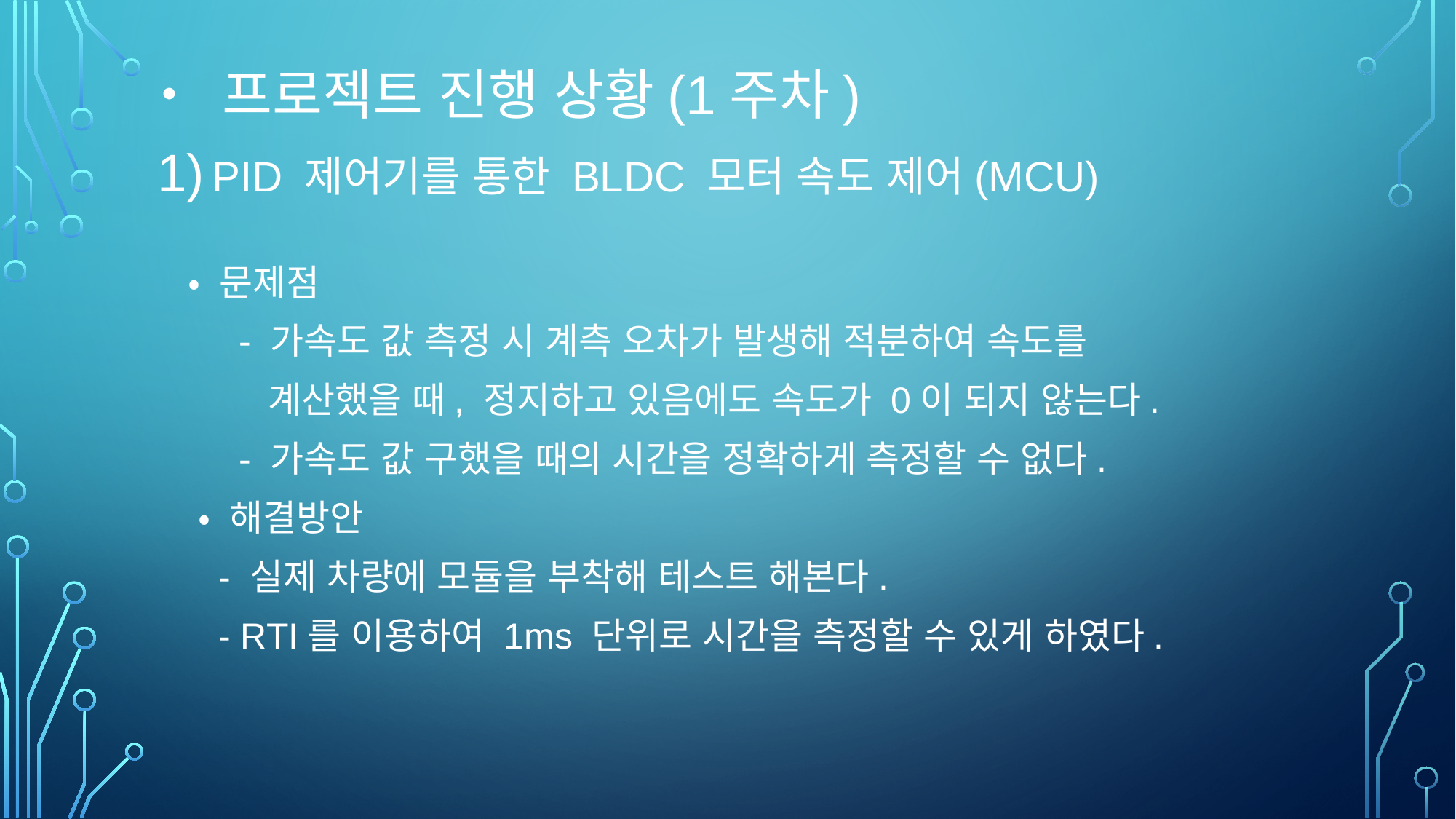

# • 프로젝트 진행 상황(1주차)
PID 제어기를 통한 BLDC 모터 속도 제어(MCU)
   • 문제점
        - 가속도 값 측정 시 계측 오차가 발생해 적분하여 속도를
          계산했을 때, 정지하고 있음에도 속도가 0이 되지 않는다.
        - 가속도 값 구했을 때의 시간을 정확하게 측정할 수 없다.
    • 해결방안
      - 실제 차량에 모듈을 부착해 테스트 해본다.
      - RTI를 이용하여 1ms 단위로 시간을 측정할 수 있게 하였다.